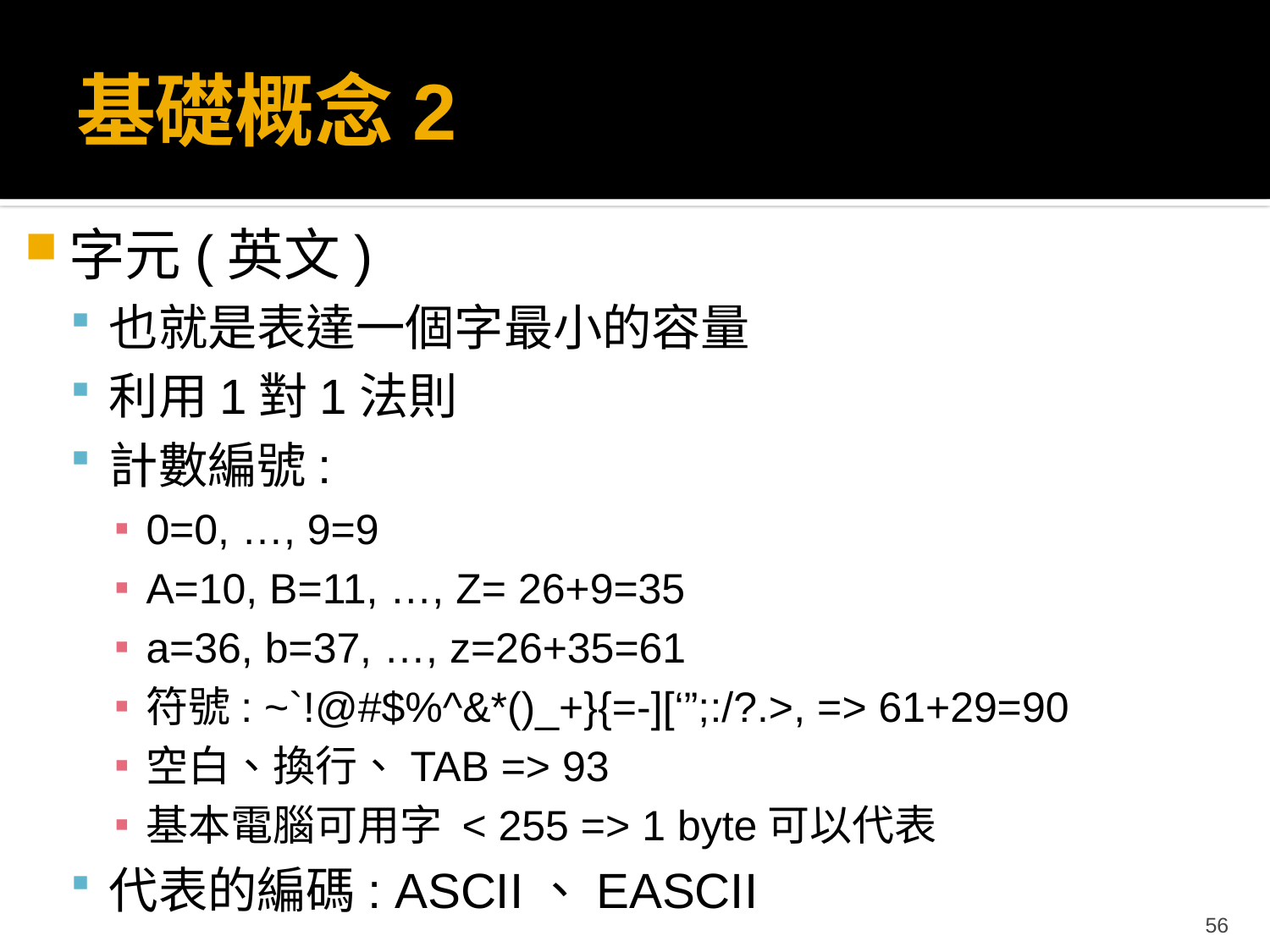

# 基礎概念2
字元(英文)
也就是表達一個字最小的容量
利用1對1法則
計數編號:
0=0, …, 9=9
A=10, B=11, …, Z= 26+9=35
a=36, b=37, …, z=26+35=61
符號: ~`!@#$%^&*()_+}{=-][‘”;:/?.>, => 61+29=90
空白、換行、TAB => 93
基本電腦可用字 < 255 => 1 byte可以代表
代表的編碼: ASCII、EASCII
56